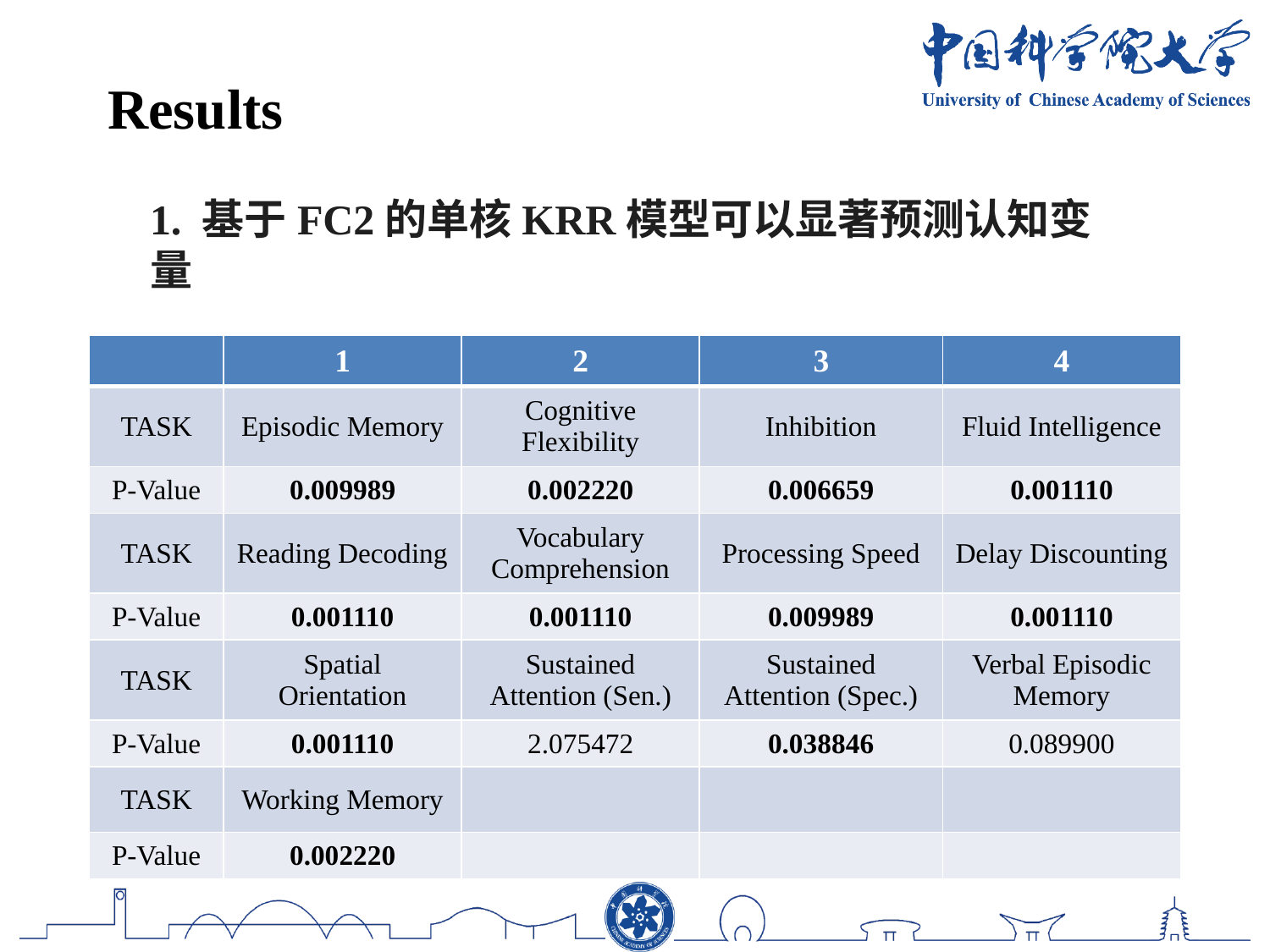

Results
1. 基于FC2的单核KRR模型可以显著预测认知变量

FC2的单核KRR结果的置换检验结果
|  | 1 | 2 | 3 | 4 |
| --- | --- | --- | --- | --- |
| TASK | Episodic Memory | Cognitive Flexibility | Inhibition | Fluid Intelligence |
| P-Value | 0.009989 | 0.002220 | 0.006659 | 0.001110 |
| TASK | Reading Decoding | Vocabulary Comprehension | Processing Speed | Delay Discounting |
| P-Value | 0.001110 | 0.001110 | 0.009989 | 0.001110 |
| TASK | Spatial Orientation | Sustained Attention (Sen.) | Sustained Attention (Spec.) | Verbal Episodic Memory |
| P-Value | 0.001110 | 2.075472 | 0.038846 | 0.089900 |
| TASK | Working Memory |  |  |  |
| P-Value | 0.002220 |  |  |  |